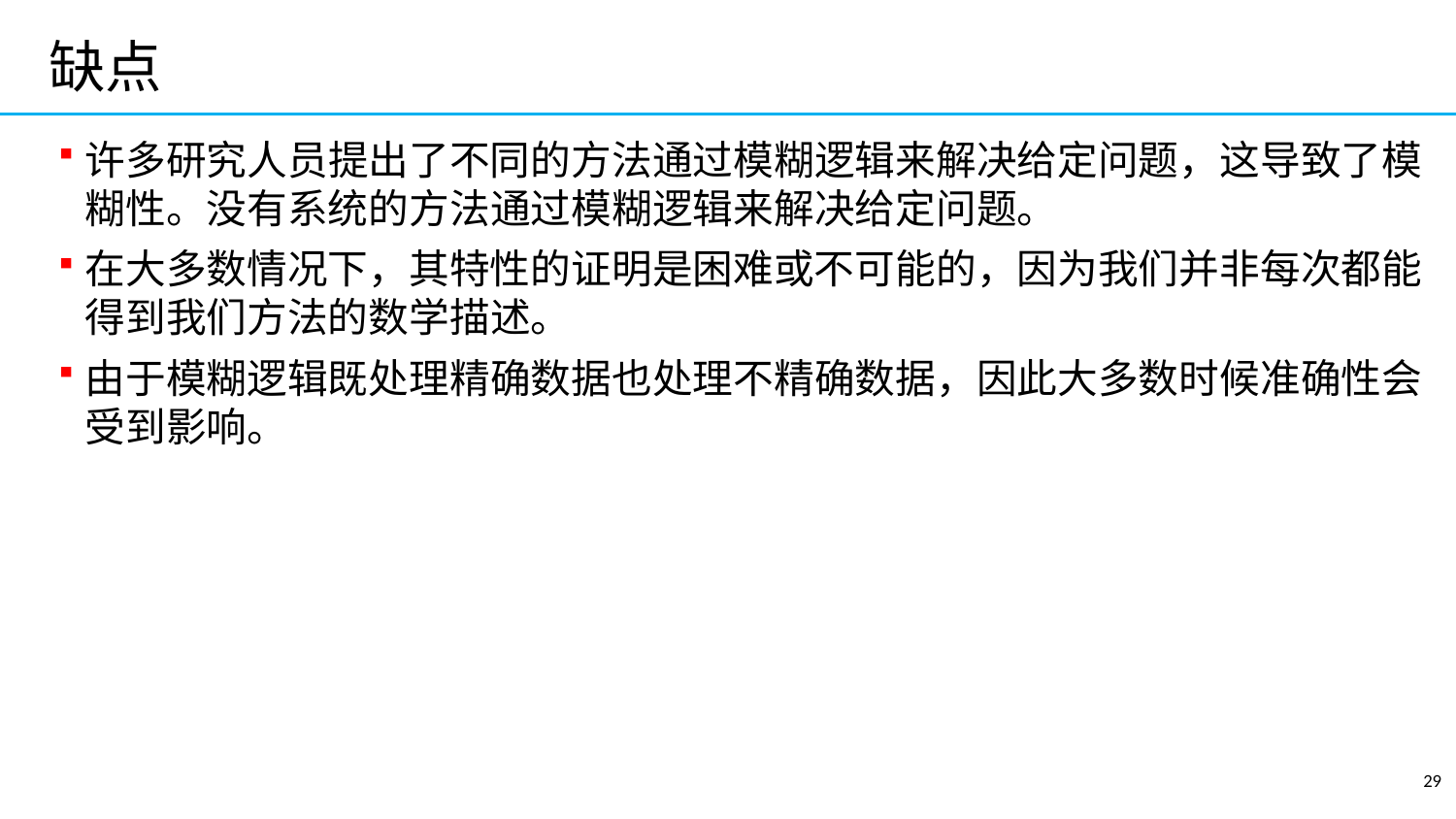

# 缺点

许多研究人员提出了不同的方法通过模糊逻辑来解决给定问题，这导致了模糊性。没有系统的方法通过模糊逻辑来解决给定问题。
在大多数情况下，其特性的证明是困难或不可能的，因为我们并非每次都能得到我们方法的数学描述。
由于模糊逻辑既处理精确数据也处理不精确数据，因此大多数时候准确性会受到影响。

29